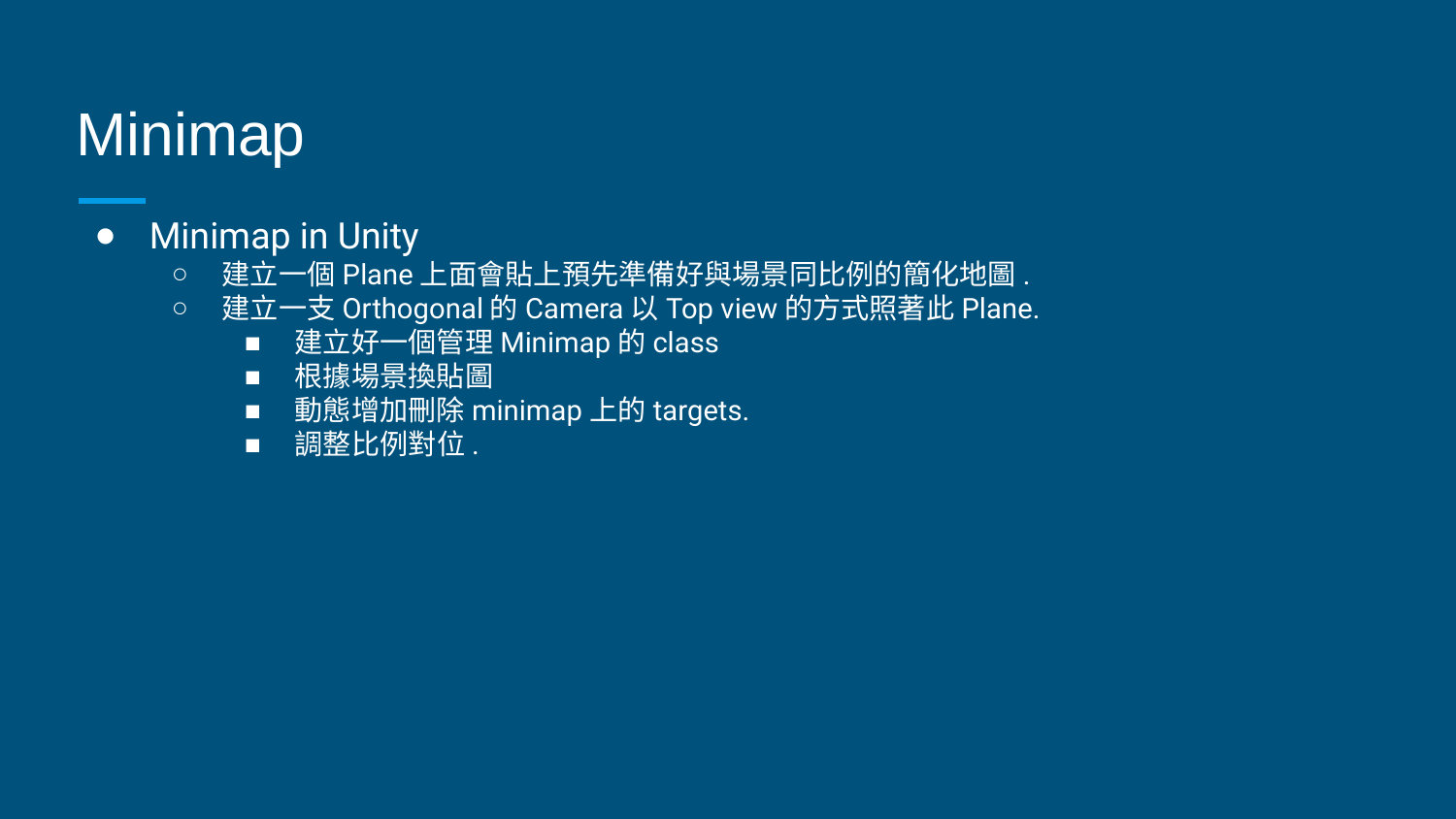

# Minimap
Minimap in Unity
建立一個Plane上面會貼上預先準備好與場景同比例的簡化地圖.
建立一支Orthogonal的Camera以Top view的方式照著此Plane.
建立好一個管理Minimap的class
根據場景換貼圖
動態增加刪除minimap上的targets.
調整比例對位.